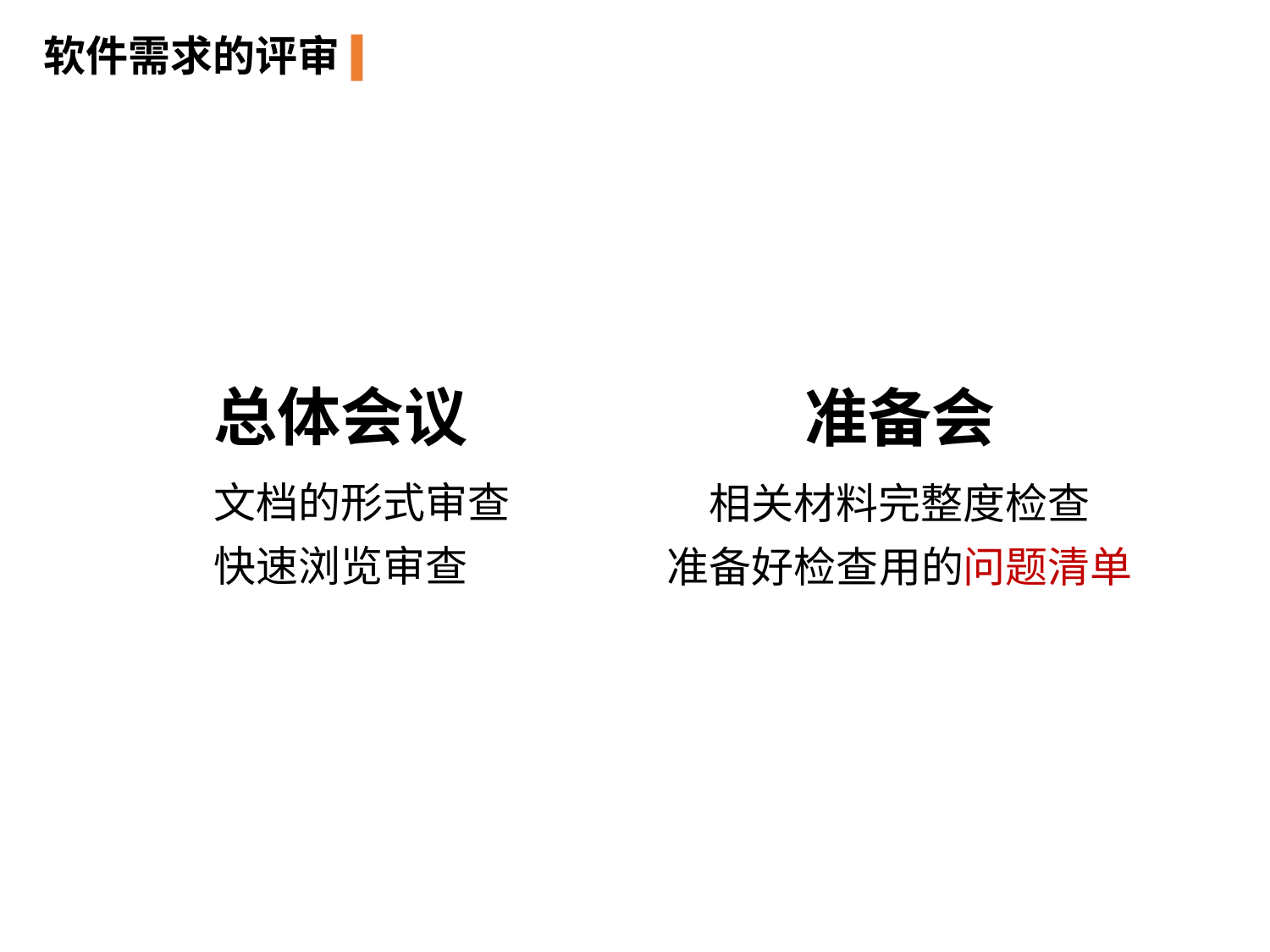

软件需求的评审

准备会
相关材料完整度检查
准备好检查用的问题清单
总体会议
文档的形式审查
快速浏览审查